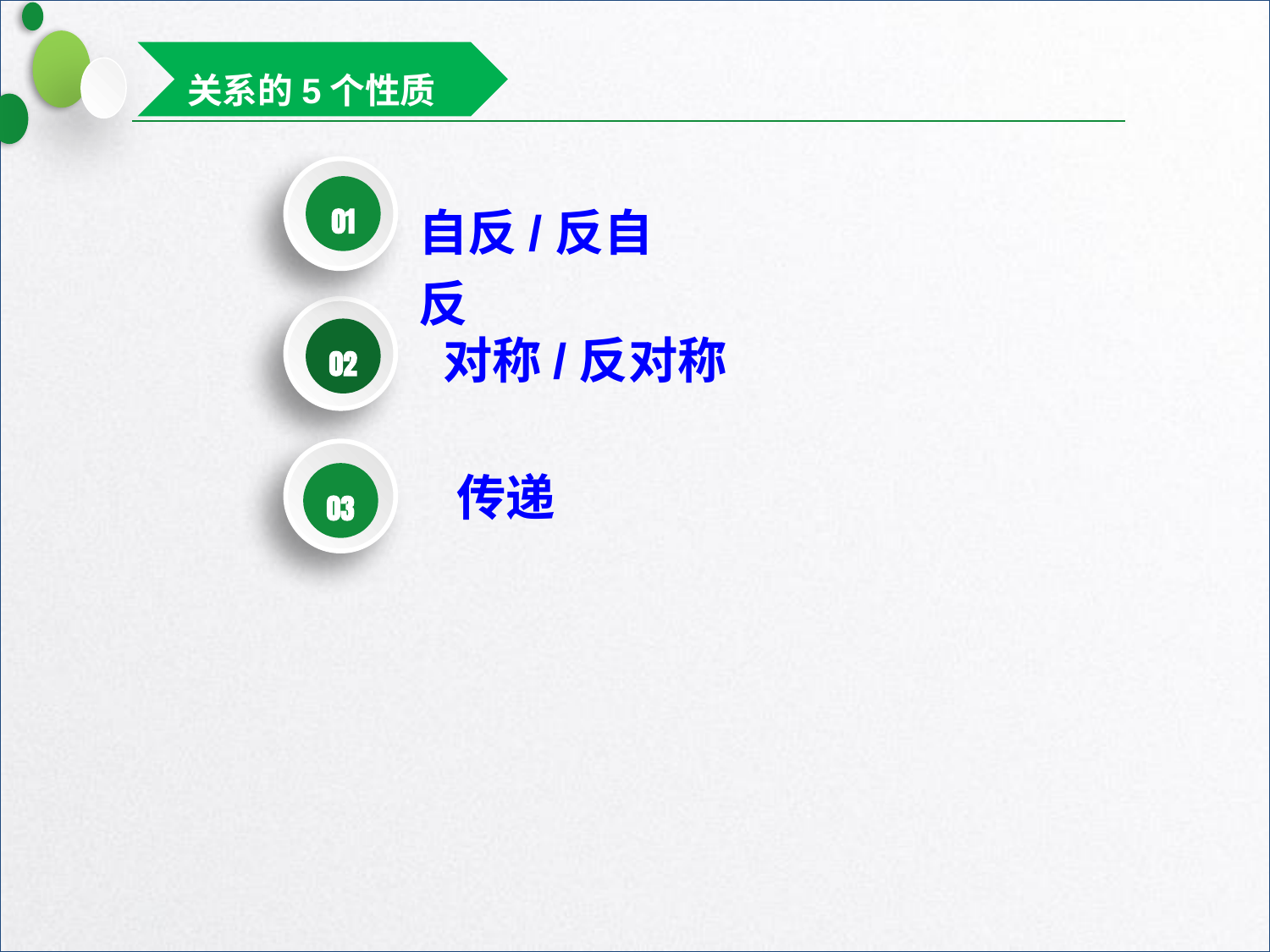

关系的5个性质

01
自反/反自反

02
 对称/反对称

03
 传递